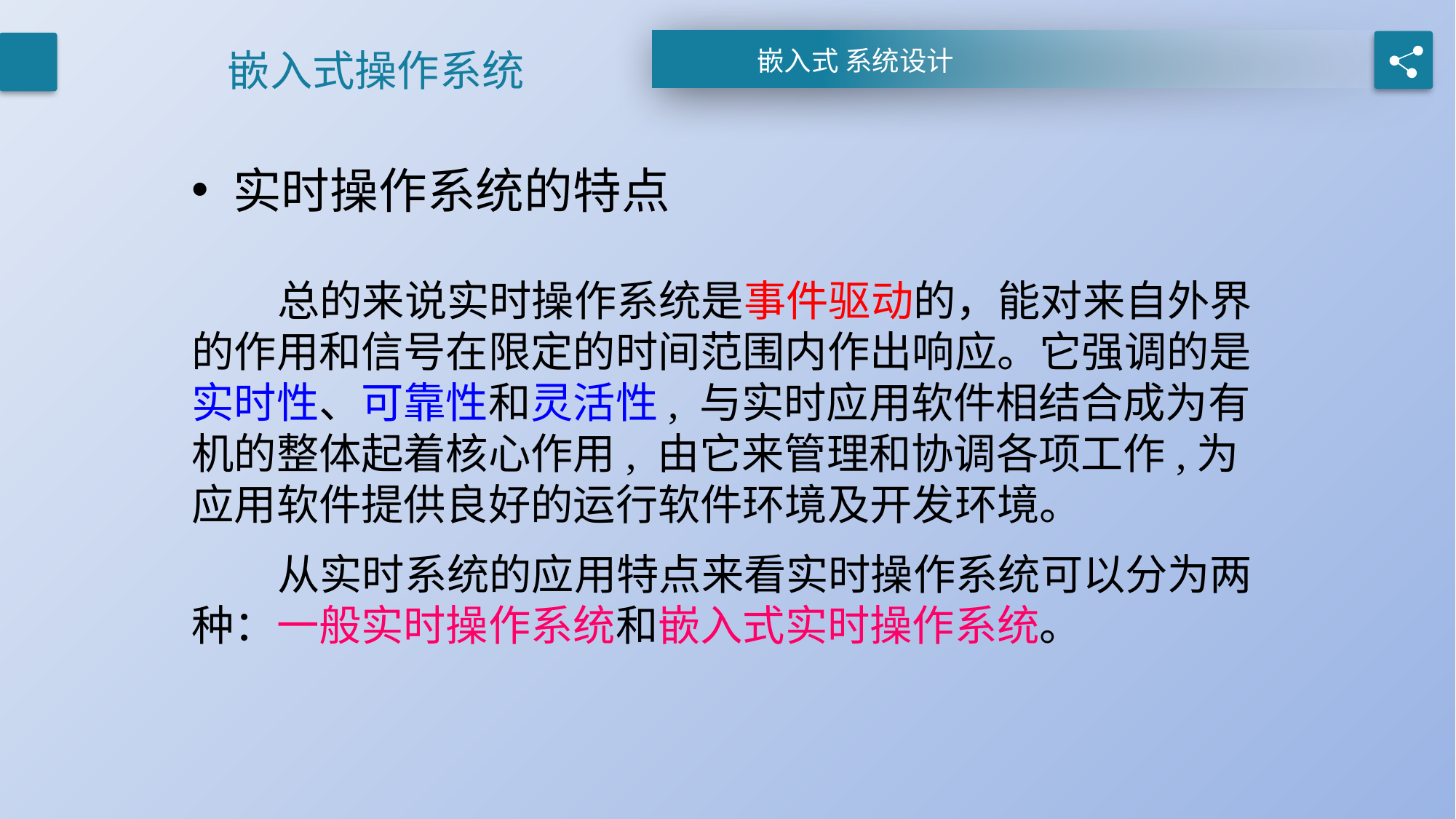

# 嵌入式操作系统
实时操作系统的特点
        总的来说实时操作系统是事件驱动的，能对来自外界的作用和信号在限定的时间范围内作出响应。它强调的是实时性、可靠性和灵活性, 与实时应用软件相结合成为有机的整体起着核心作用, 由它来管理和协调各项工作,为应用软件提供良好的运行软件环境及开发环境。

        从实时系统的应用特点来看实时操作系统可以分为两种：一般实时操作系统和嵌入式实时操作系统。